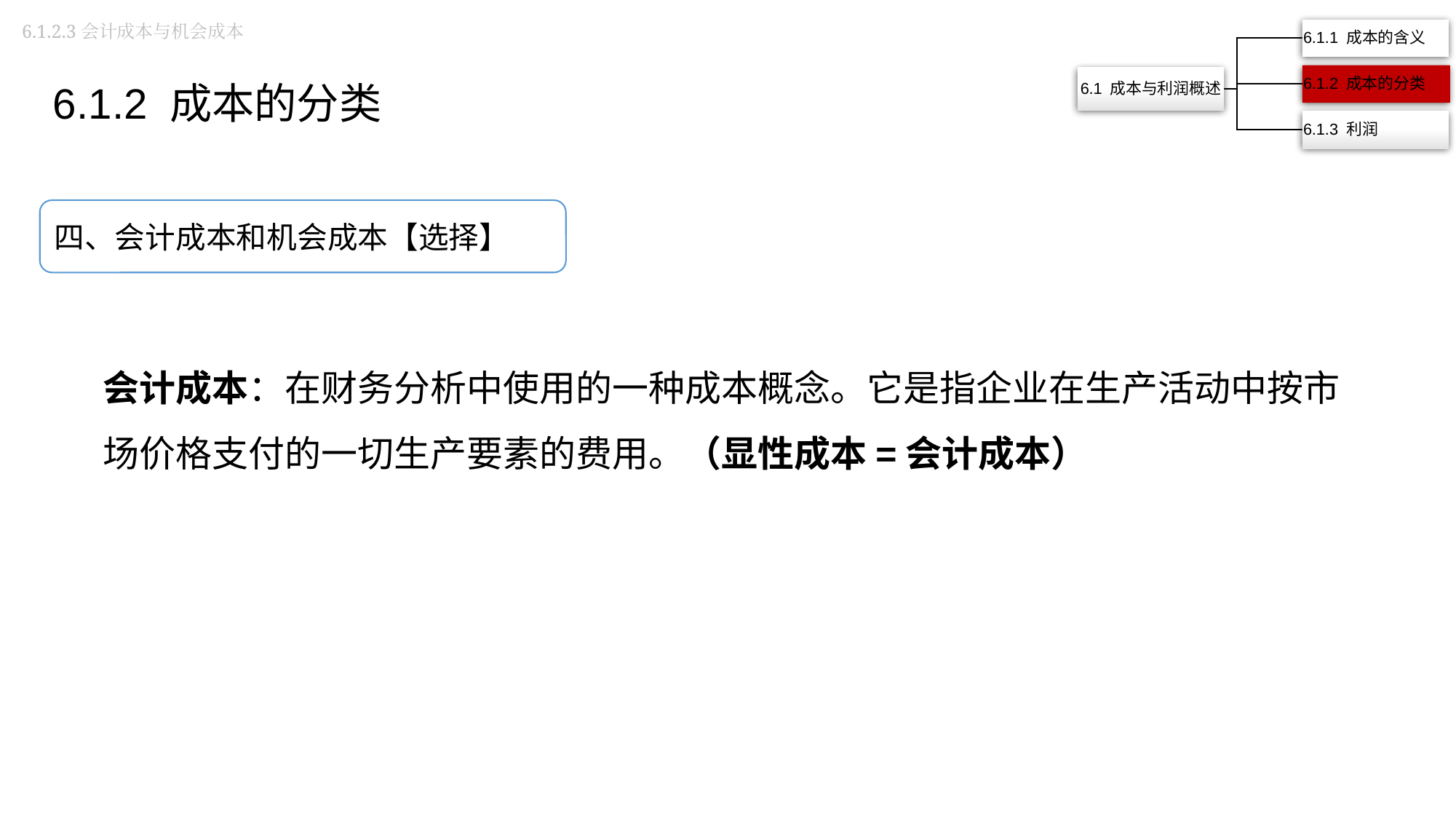

6.1 成本与利润概述
6.1.1 成本的含义
6.1.2 成本的分类
6.1.3 利润
6.1.2.3会计成本与机会成本
6.1.2 成本的分类
四、会计成本和机会成本【选择】
会计成本：在财务分析中使用的一种成本概念。它是指企业在生产活动中按市场价格支付的一切生产要素的费用。（显性成本=会计成本）